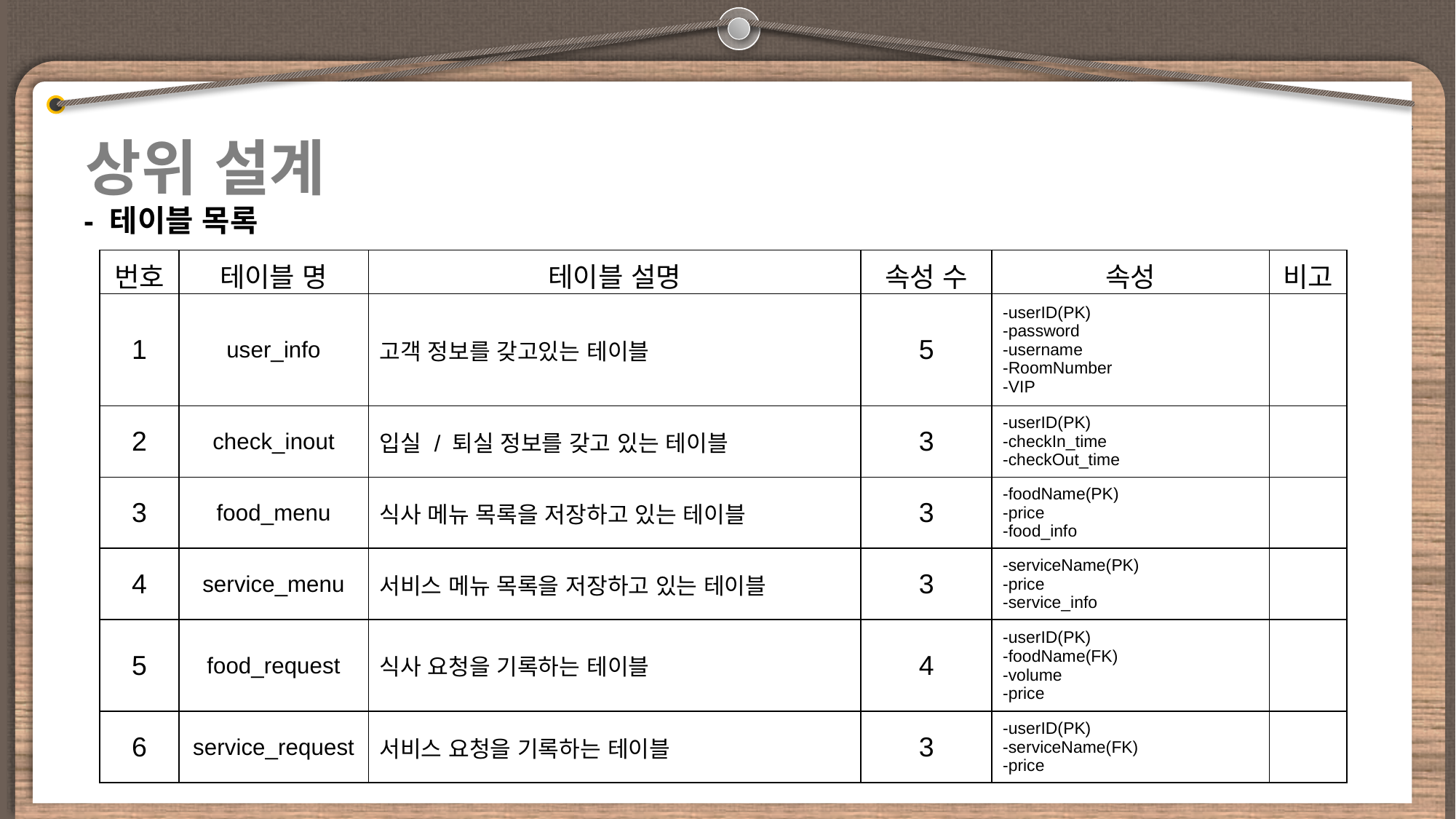

상위 설계
- 테이블 목록
| 번호 | 테이블 명 | 테이블 설명 | 속성 수 | 속성 | 비고 |
| --- | --- | --- | --- | --- | --- |
| 1 | user\_info | 고객 정보를 갖고있는 테이블 | 5 | -userID(PK) -password -username -RoomNumber -VIP |  |
| 2 | check\_inout | 입실 / 퇴실 정보를 갖고 있는 테이블 | 3 | -userID(PK) -checkIn\_time -checkOut\_time |  |
| 3 | food\_menu | 식사 메뉴 목록을 저장하고 있는 테이블 | 3 | -foodName(PK) -price -food\_info |  |
| 4 | service\_menu | 서비스 메뉴 목록을 저장하고 있는 테이블 | 3 | -serviceName(PK) -price -service\_info |  |
| 5 | food\_request | 식사 요청을 기록하는 테이블 | 4 | -userID(PK) -foodName(FK) -volume -price |  |
| 6 | service\_request | 서비스 요청을 기록하는 테이블 | 3 | -userID(PK) -serviceName(FK) -price |  |